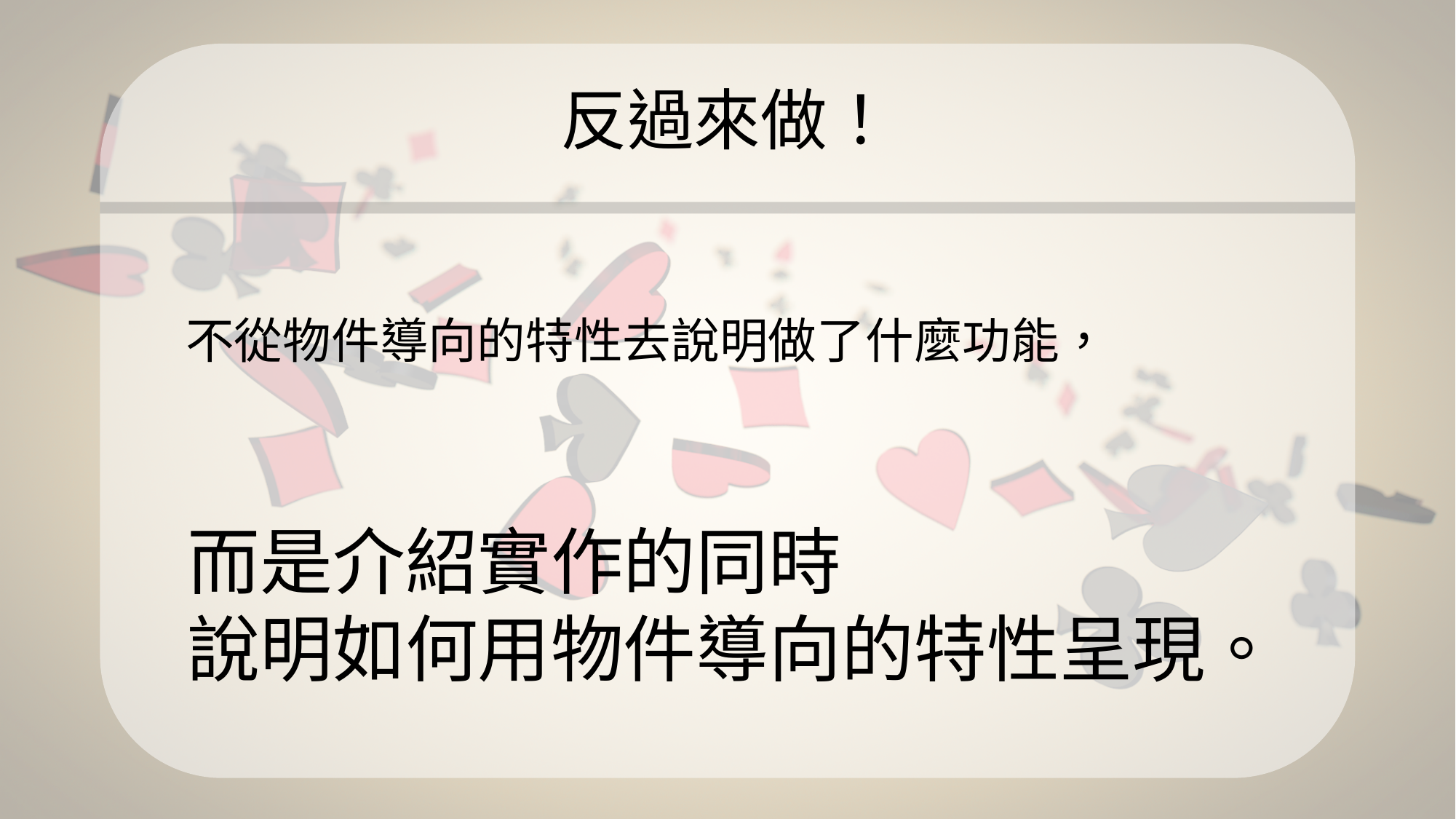

# 反過來做！
不從物件導向的特性去說明做了什麼功能，
而是介紹實作的同時
說明如何用物件導向的特性呈現。